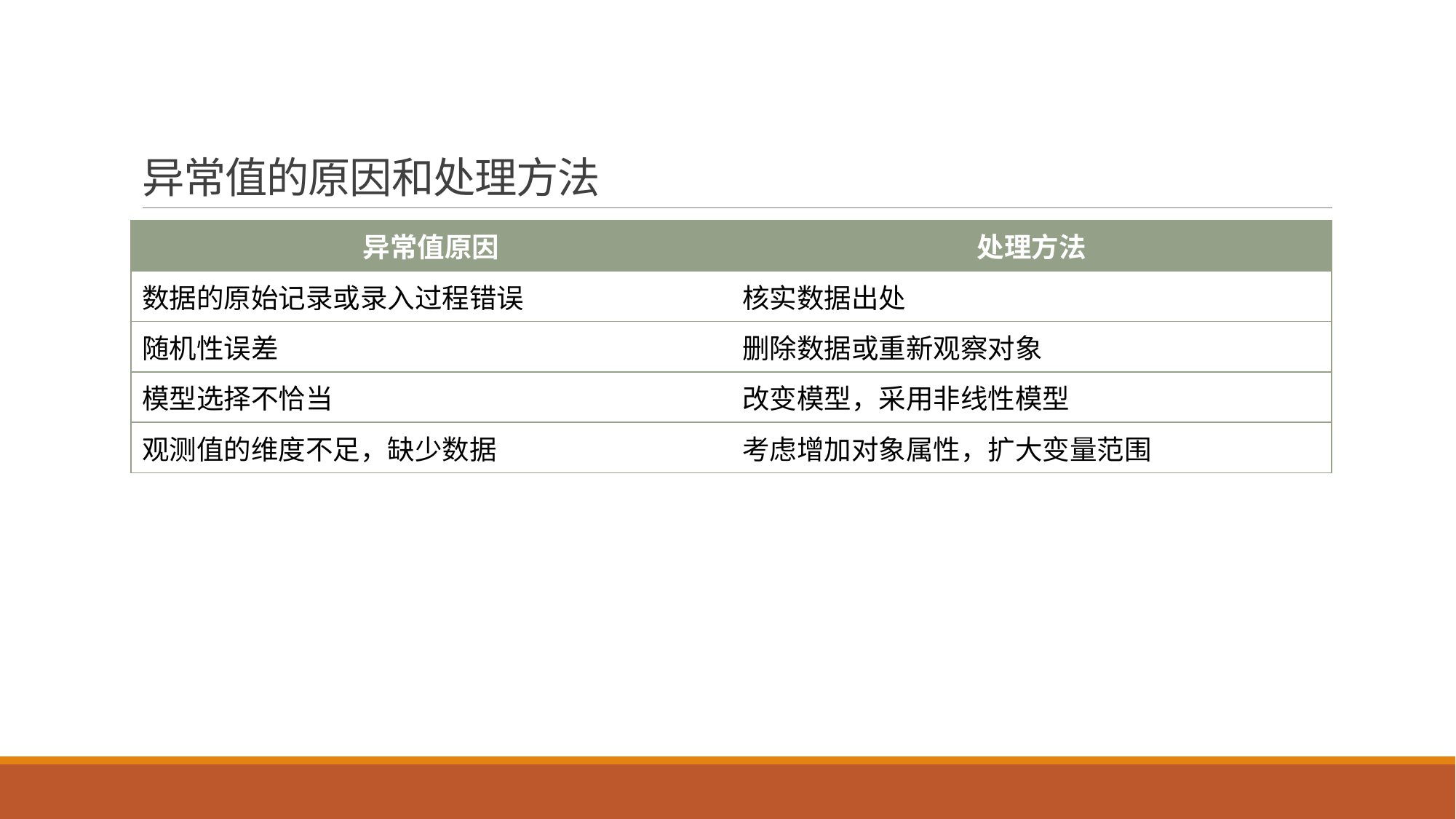

# 异常值的原因和处理方法
| 异常值原因 | 处理方法 |
| --- | --- |
| 数据的原始记录或录入过程错误 | 核实数据出处 |
| 随机性误差 | 删除数据或重新观察对象 |
| 模型选择不恰当 | 改变模型，采用非线性模型 |
| 观测值的维度不足，缺少数据 | 考虑增加对象属性，扩大变量范围 |